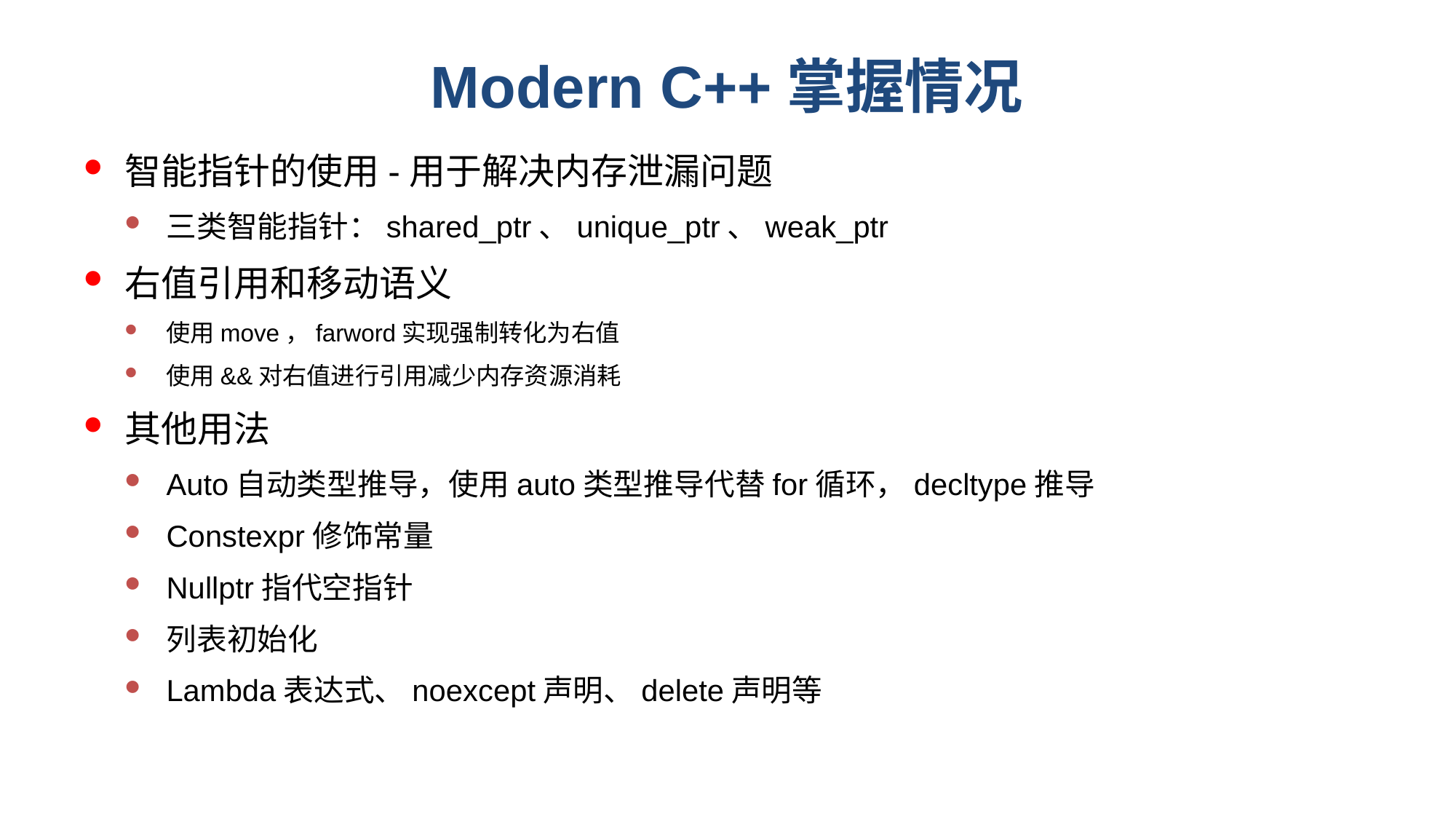

# Modern C++掌握情况
智能指针的使用-用于解决内存泄漏问题
三类智能指针：shared_ptr、unique_ptr、weak_ptr
右值引用和移动语义
使用move，farword实现强制转化为右值
使用&&对右值进行引用减少内存资源消耗
其他用法
Auto自动类型推导，使用auto类型推导代替for循环，decltype推导
Constexpr修饰常量
Nullptr指代空指针
列表初始化
Lambda表达式、noexcept声明、delete声明等